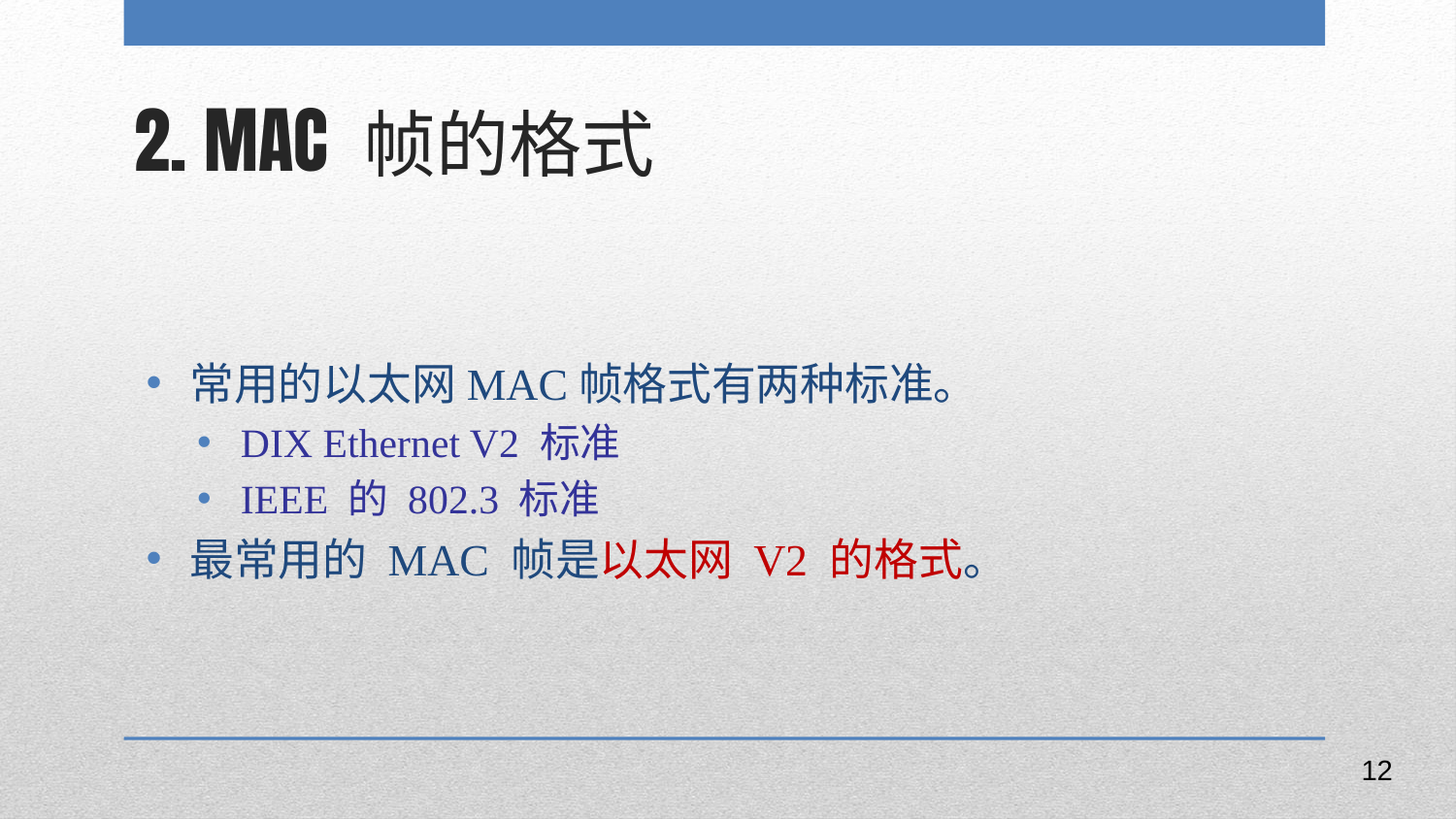

2. MAC 帧的格式
常用的以太网MAC帧格式有两种标准。
DIX Ethernet V2 标准
IEEE 的 802.3 标准
最常用的 MAC 帧是以太网 V2 的格式。
12